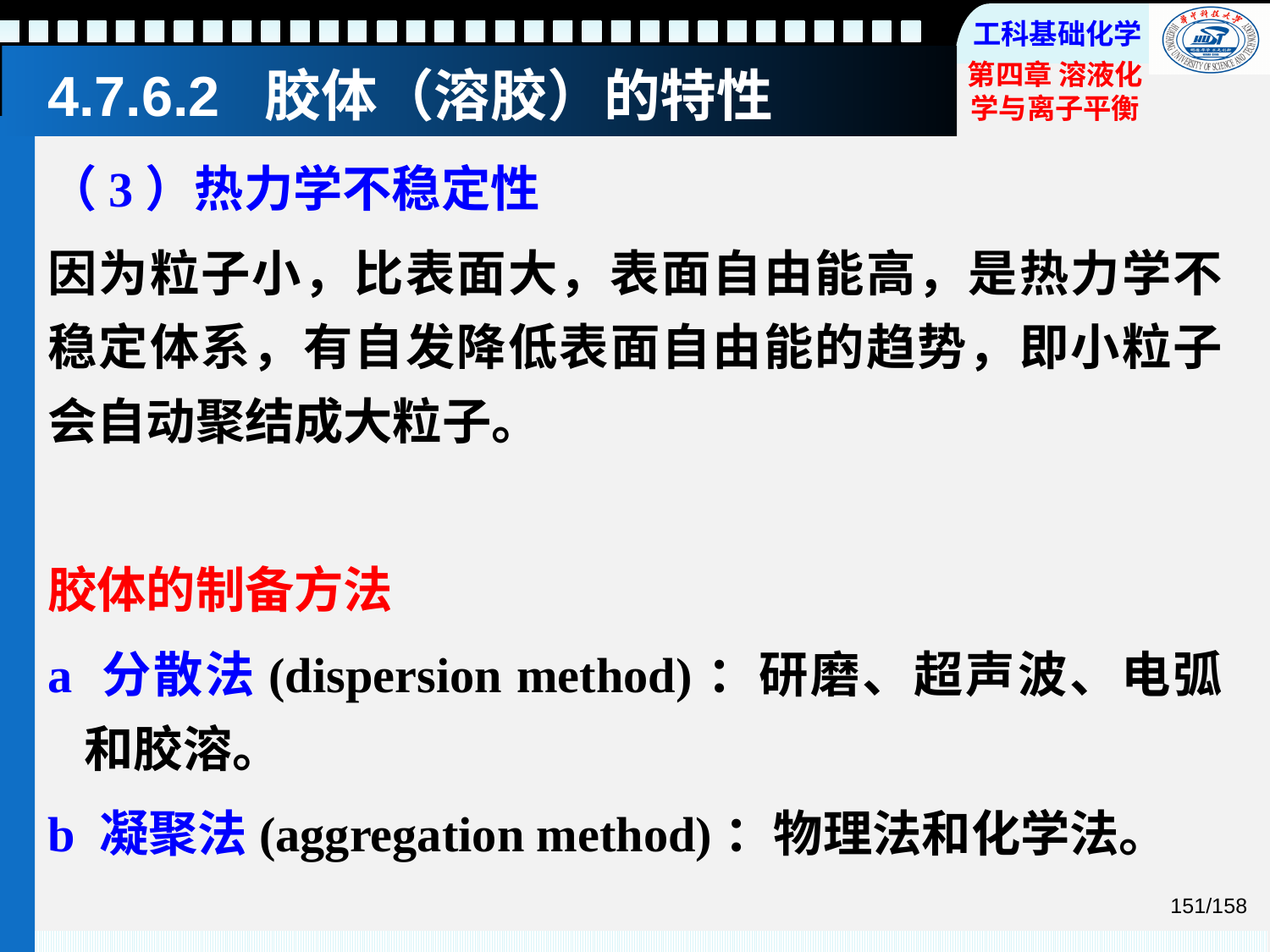

# 4.7.6.2  胶体（溶胶）的特性
（3）热力学不稳定性
因为粒子小，比表面大，表面自由能高，是热力学不稳定体系，有自发降低表面自由能的趋势，即小粒子会自动聚结成大粒子。

胶体的制备方法
a 分散法(dispersion method)：研磨、超声波、电弧和胶溶。
b 凝聚法(aggregation method)：物理法和化学法。